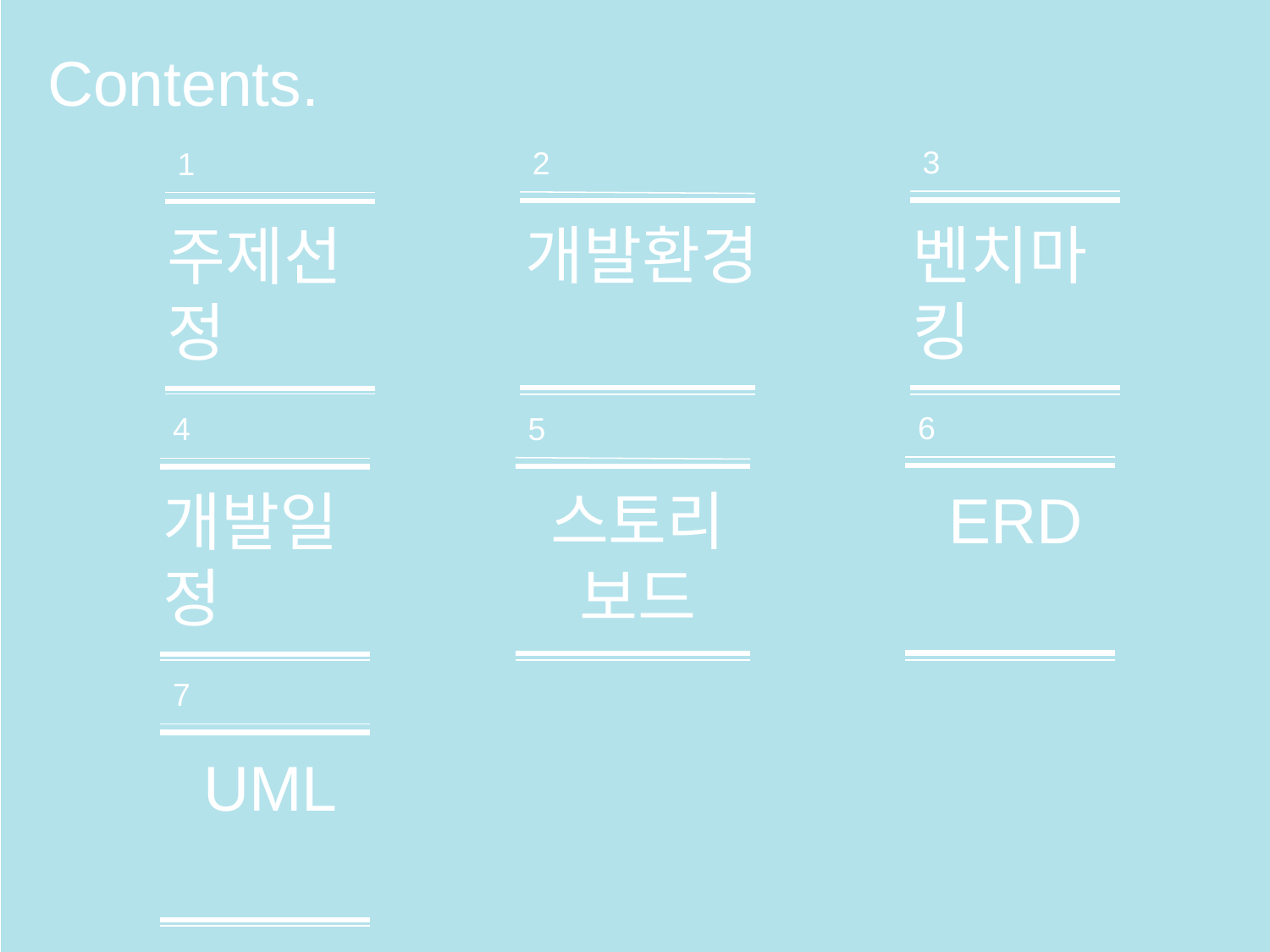

Contents.
3
벤치마킹
2
개발환경
1
주제선정
6
ERD
5
스토리
보드
4
개발일정
7
UML